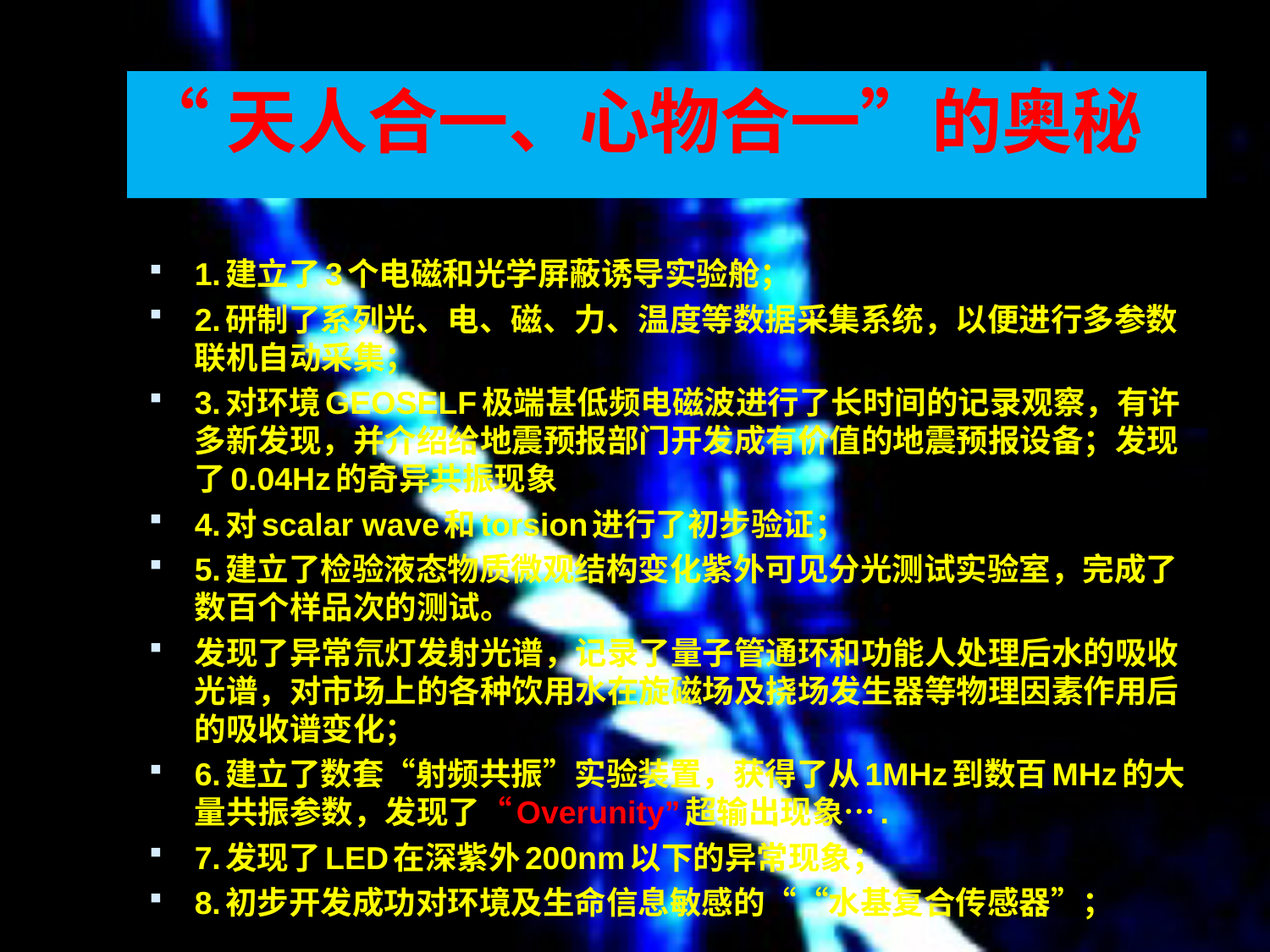

# “天人合一、心物合一”的奥秘
1.建立了3个电磁和光学屏蔽诱导实验舱；
2.研制了系列光、电、磁、力、温度等数据采集系统，以便进行多参数联机自动采集；
3.对环境GEOSELF极端甚低频电磁波进行了长时间的记录观察，有许多新发现，并介绍给地震预报部门开发成有价值的地震预报设备；发现了0.04Hz的奇异共振现象
4.对scalar wave和torsion进行了初步验证；
5.建立了检验液态物质微观结构变化紫外可见分光测试实验室，完成了数百个样品次的测试。
发现了异常氘灯发射光谱，记录了量子管通环和功能人处理后水的吸收光谱，对市场上的各种饮用水在旋磁场及挠场发生器等物理因素作用后的吸收谱变化；
6.建立了数套“射频共振”实验装置，获得了从1MHz到数百MHz的大量共振参数，发现了“Overunity”超输出现象….
7.发现了LED在深紫外200nm以下的异常现象；
8.初步开发成功对环境及生命信息敏感的““水基复合传感器”；